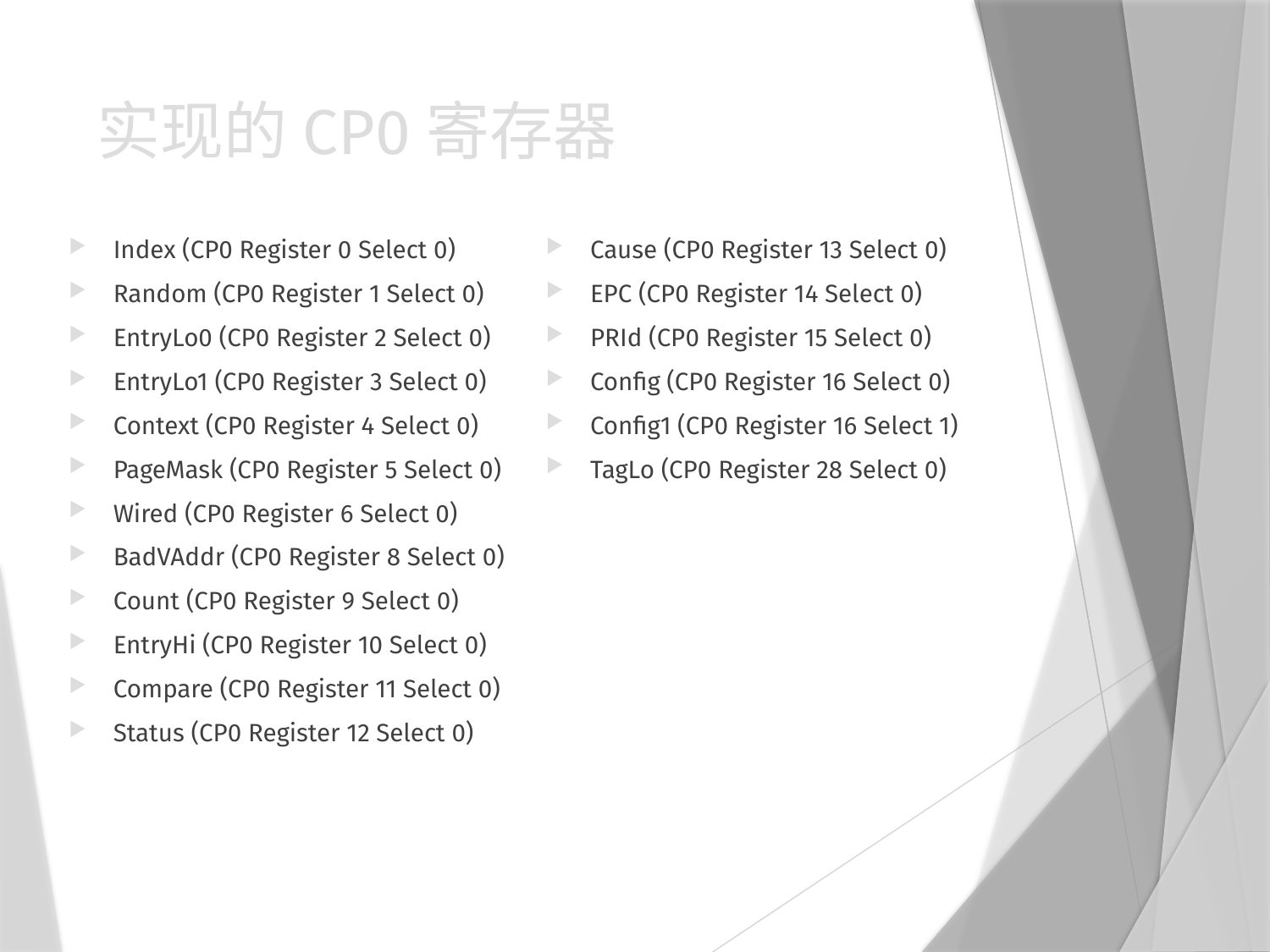

# 实现的CP0寄存器
Index (CP0 Register 0 Select 0)
Random (CP0 Register 1 Select 0)
EntryLo0 (CP0 Register 2 Select 0)
EntryLo1 (CP0 Register 3 Select 0)
Context (CP0 Register 4 Select 0)
PageMask (CP0 Register 5 Select 0)
Wired (CP0 Register 6 Select 0)
BadVAddr (CP0 Register 8 Select 0)
Count (CP0 Register 9 Select 0)
EntryHi (CP0 Register 10 Select 0)
Compare (CP0 Register 11 Select 0)
Status (CP0 Register 12 Select 0)
Cause (CP0 Register 13 Select 0)
EPC (CP0 Register 14 Select 0)
PRId (CP0 Register 15 Select 0)
Config (CP0 Register 16 Select 0)
Config1 (CP0 Register 16 Select 1)
TagLo (CP0 Register 28 Select 0)